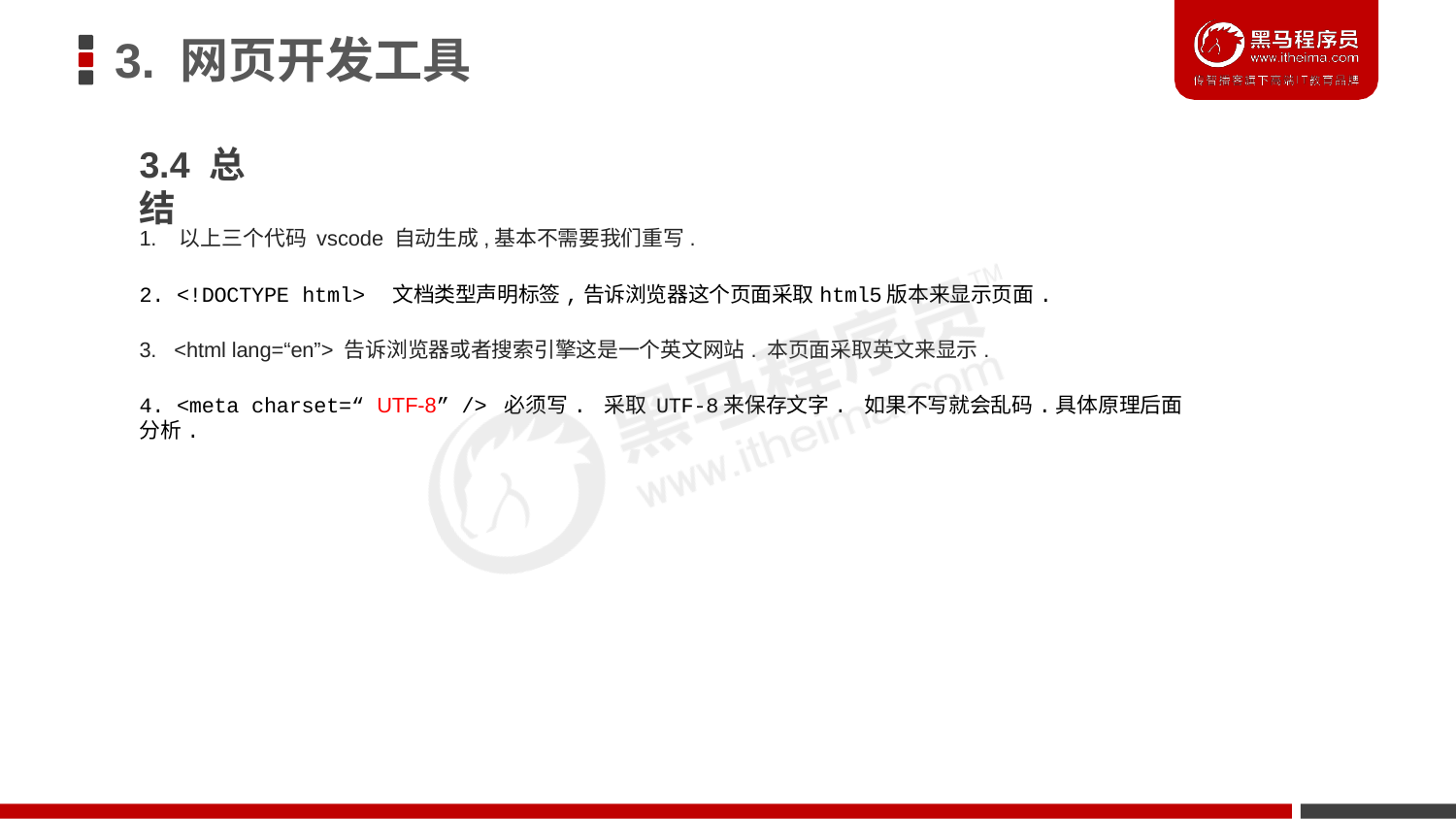

# 3. 网页开发工具
3.4 总结

1.   以上三个代码 vscode 自动生成,基本不需要我们重写.

2. <!DOCTYPE html>	文档类型声明标签,告诉浏览器这个页面采取html5版本来显示页面.

3.   <html lang=“en”> 告诉浏览器或者搜索引擎这是一个英文网站. 本页面采取英文来显示.

4. <meta charset=“ UTF-8” /> 必须写. 采取 UTF-8来保存文字. 如果不写就会乱码.具体原理后面分析.